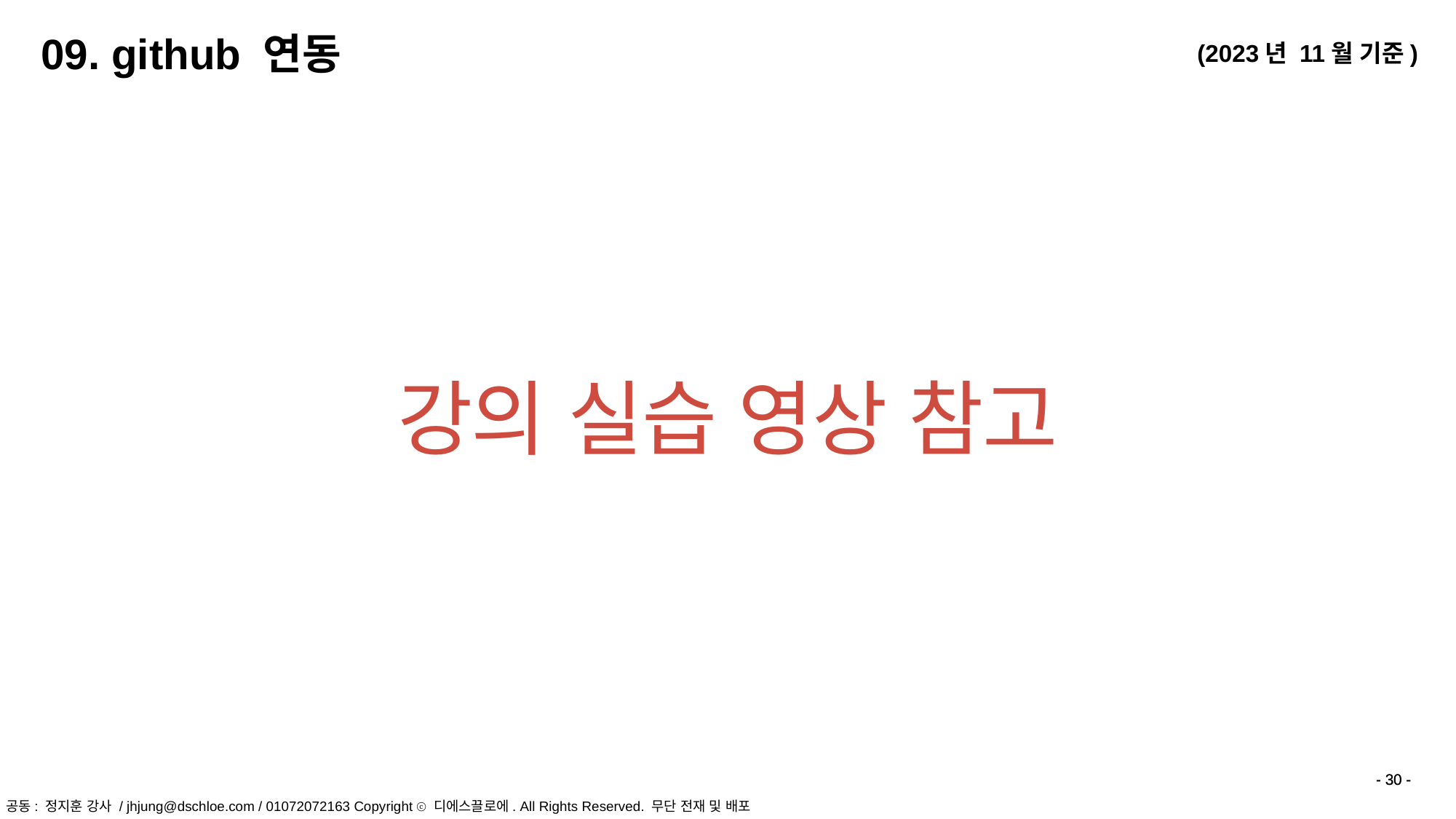

09. github 연동
강의 실습 영상 참고
- 30 -